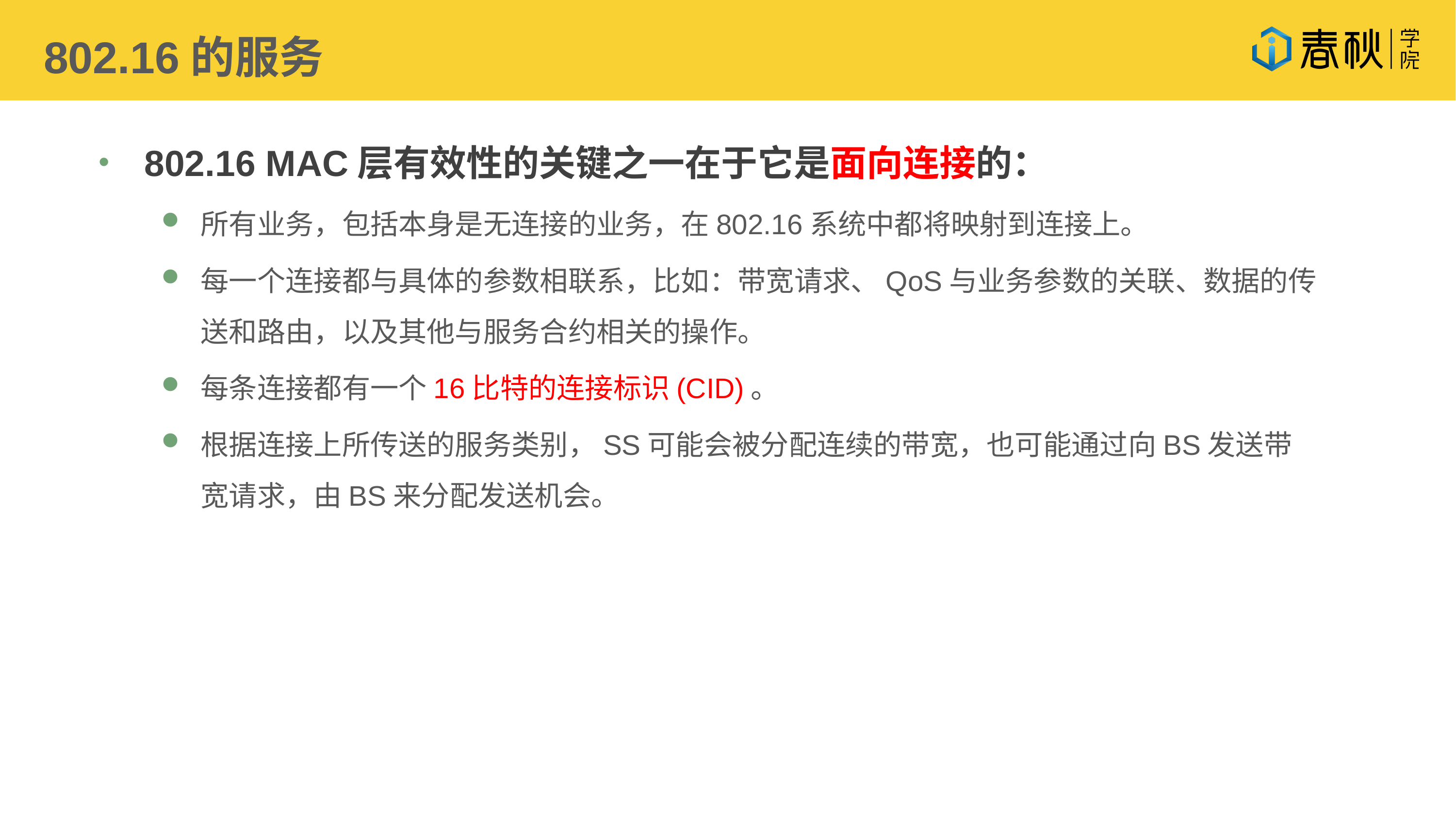

802.16的服务
802.16 MAC层有效性的关键之一在于它是面向连接的：
所有业务，包括本身是无连接的业务，在802.16系统中都将映射到连接上。
每一个连接都与具体的参数相联系，比如：带宽请求、QoS与业务参数的关联、数据的传送和路由，以及其他与服务合约相关的操作。
每条连接都有一个16比特的连接标识(CID)。
根据连接上所传送的服务类别，SS可能会被分配连续的带宽，也可能通过向BS发送带宽请求，由BS来分配发送机会。